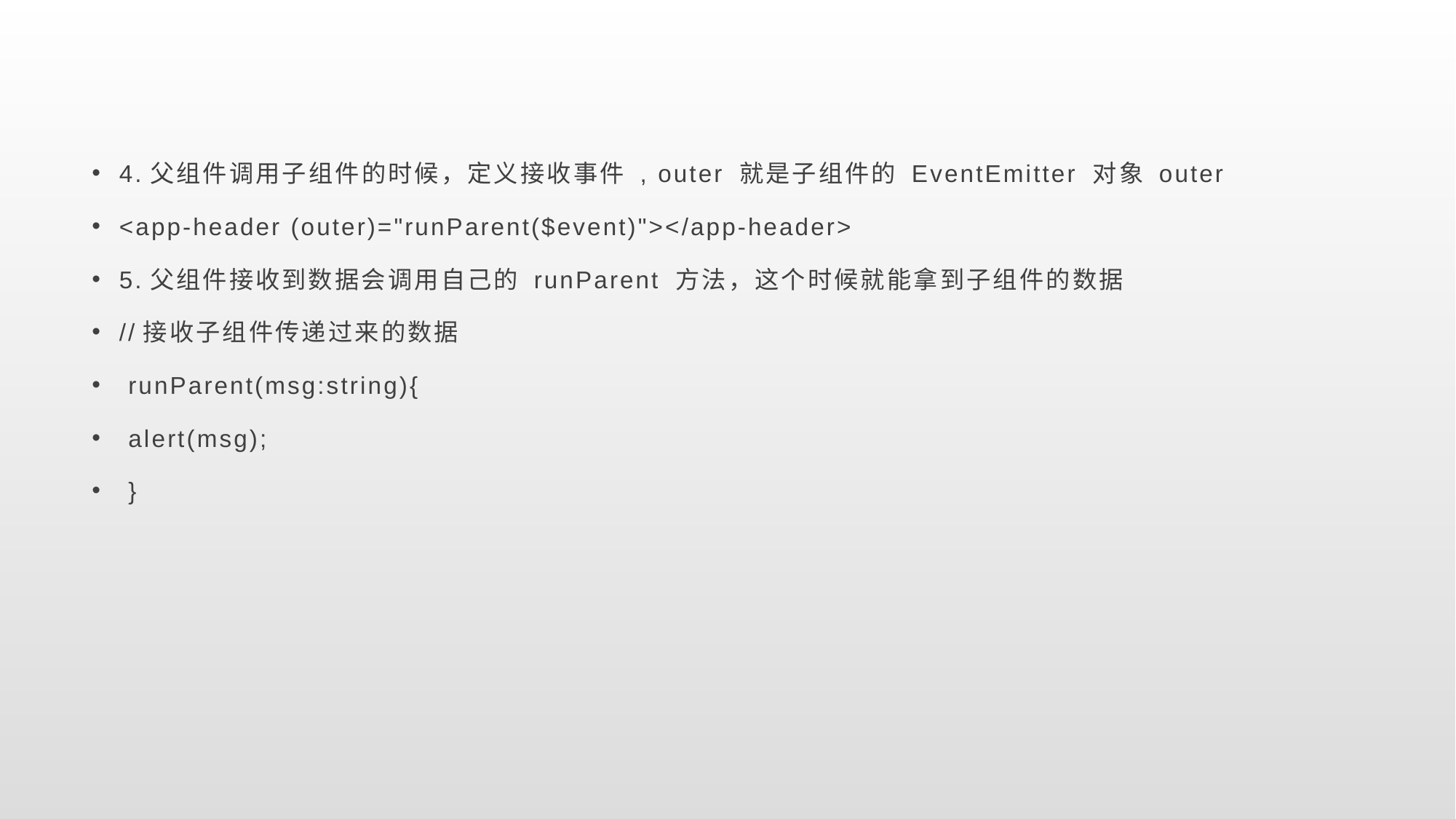

#
4.父组件调用子组件的时候，定义接收事件 , outer 就是子组件的 EventEmitter 对象 outer
<app-header (outer)="runParent($event)"></app-header>
5.父组件接收到数据会调用自己的 runParent 方法，这个时候就能拿到子组件的数据
//接收子组件传递过来的数据
 runParent(msg:string){
 alert(msg);
 }